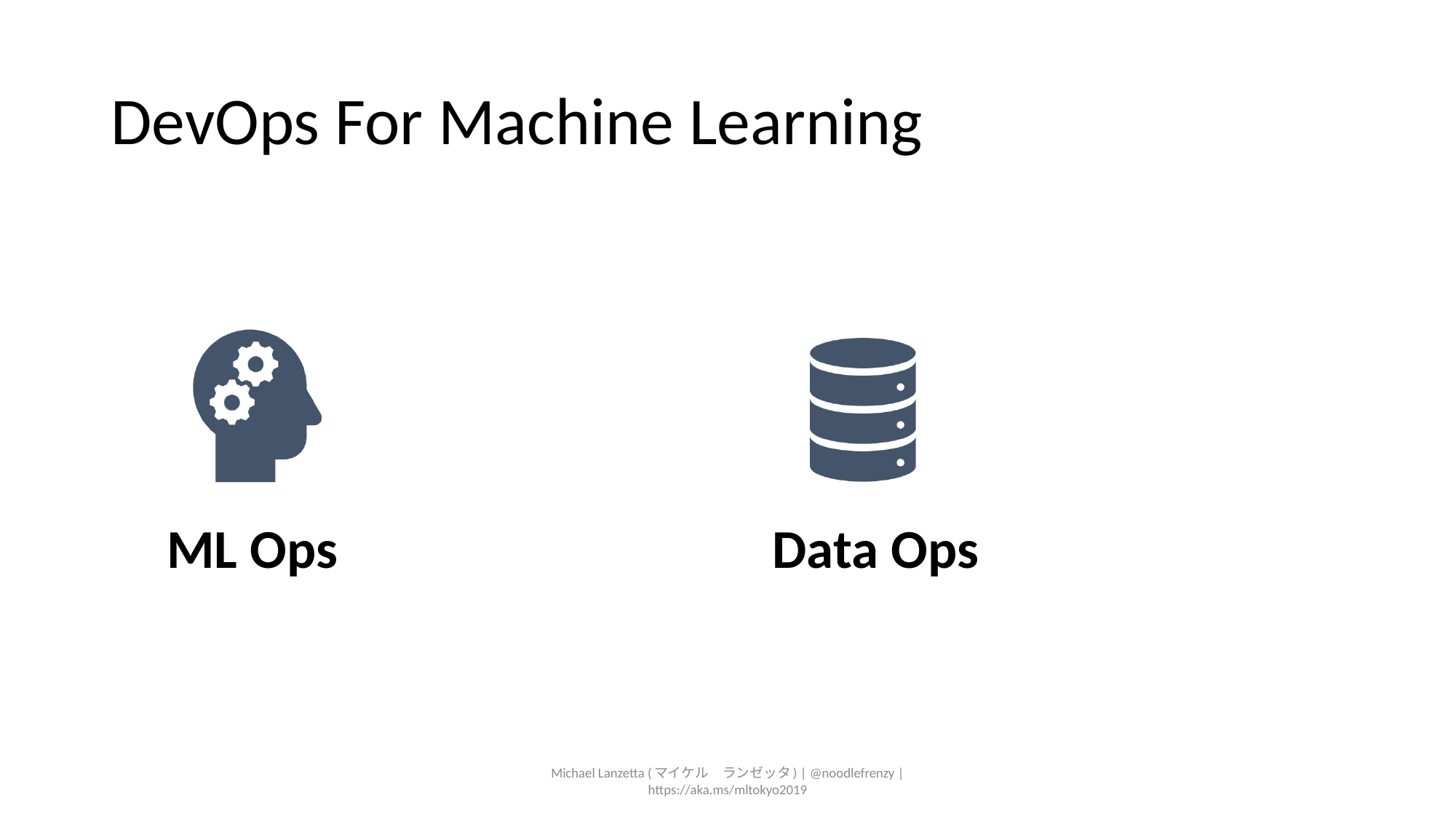

# DevOps For Machine Learning
ML Ops
Data Ops
Michael Lanzetta (マイケル　ランゼッタ) | @noodlefrenzy | https://aka.ms/mltokyo2019